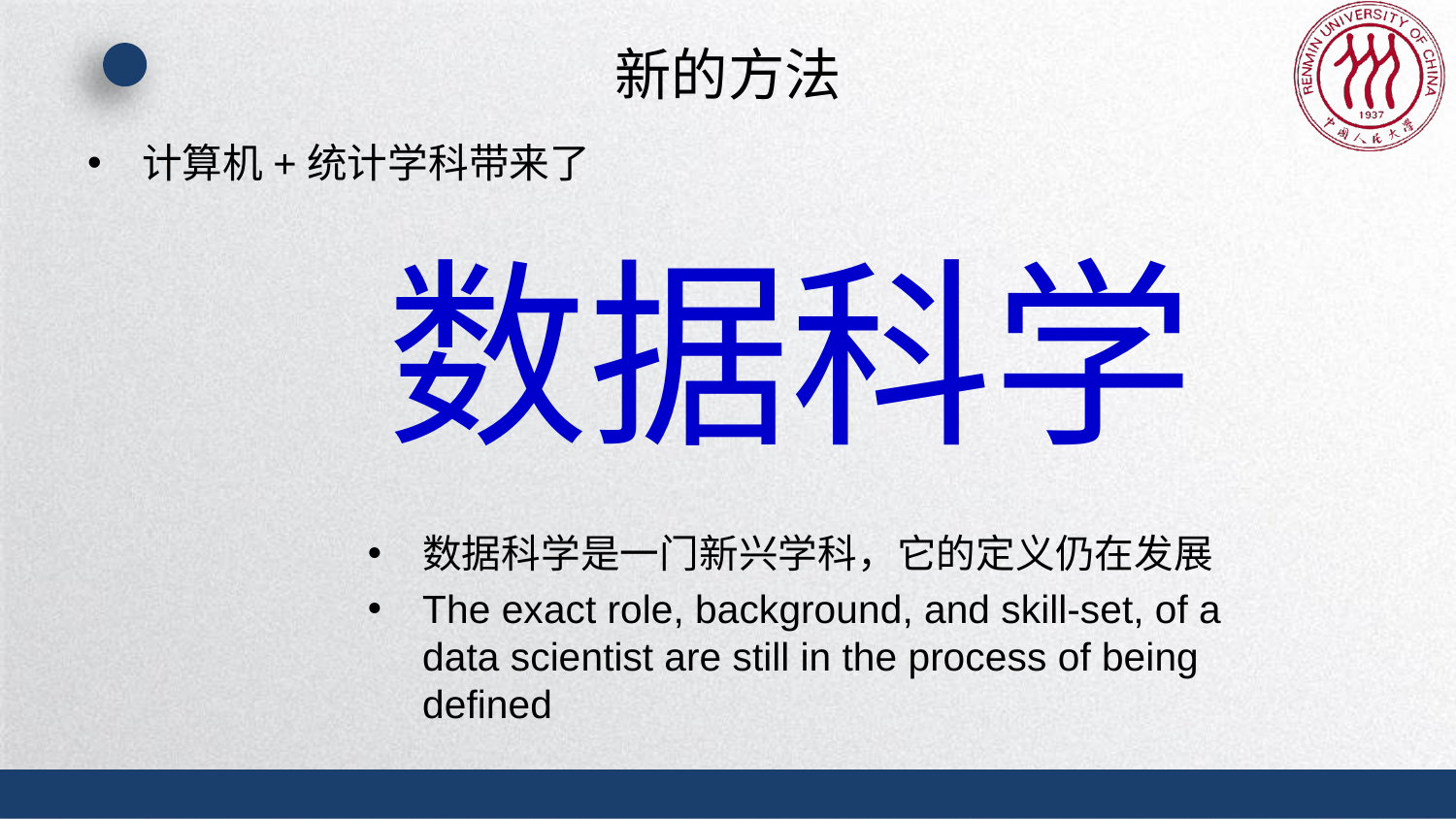

# 新的方法
计算机+统计学科带来了
数据科学
数据科学是一门新兴学科，它的定义仍在发展
The exact role, background, and skill-set, of a data scientist are still in the process of being defined